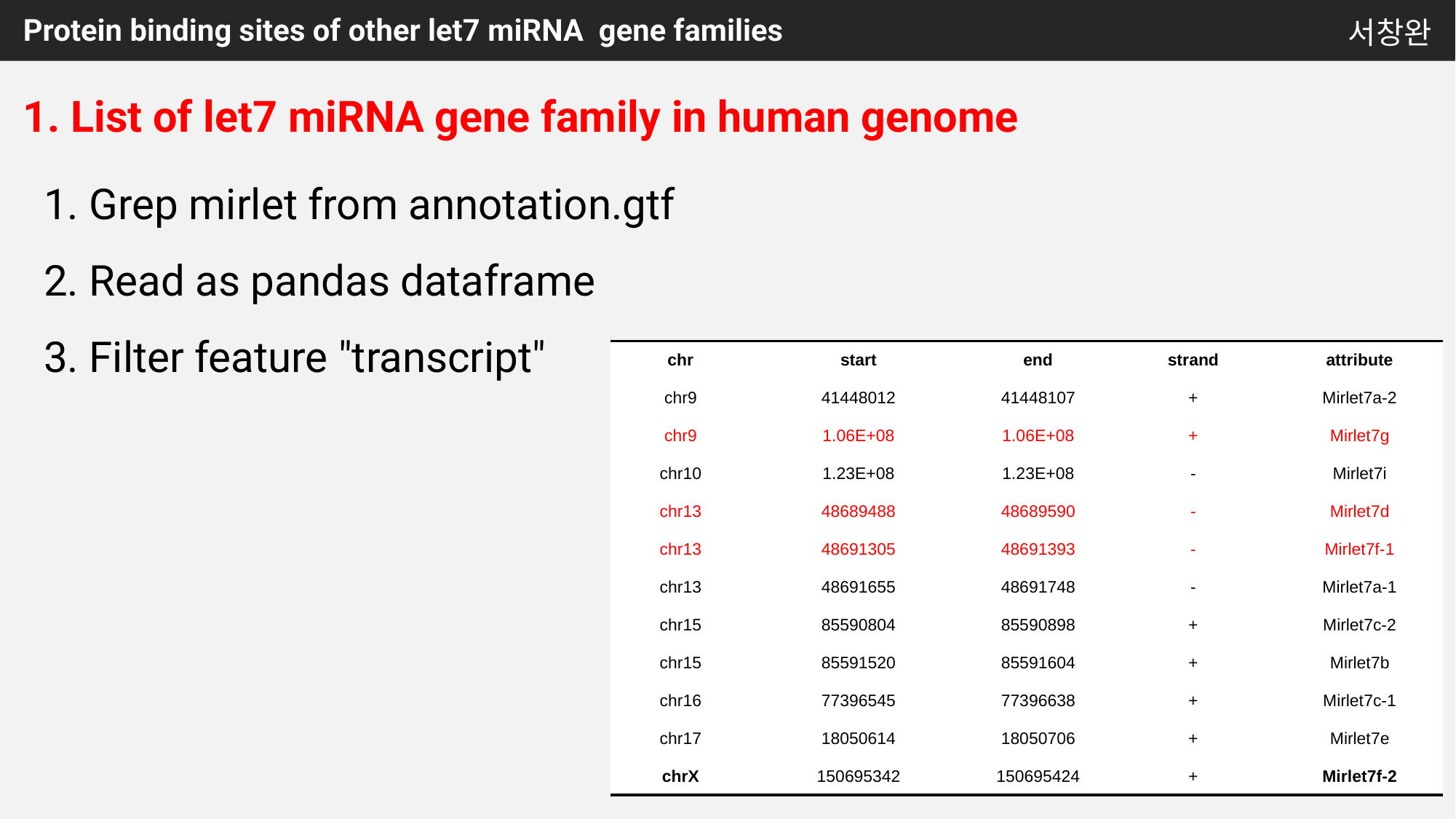

서창완
# Protein binding sites of other let7 miRNA  gene families
1. List of let7 miRNA gene family in human genome
1. Grep mirlet from annotation.gtf
2. Read as pandas dataframe
3. Filter feature "transcript"
| chr | start | end | strand | attribute |
| --- | --- | --- | --- | --- |
| chr9 | 41448012 | 41448107 | + | Mirlet7a-2 |
| chr9 | 1.06E+08 | 1.06E+08 | + | Mirlet7g |
| chr10 | 1.23E+08 | 1.23E+08 | - | Mirlet7i |
| chr13 | 48689488 | 48689590 | - | Mirlet7d |
| chr13 | 48691305 | 48691393 | - | Mirlet7f-1 |
| chr13 | 48691655 | 48691748 | - | Mirlet7a-1 |
| chr15 | 85590804 | 85590898 | + | Mirlet7c-2 |
| chr15 | 85591520 | 85591604 | + | Mirlet7b |
| chr16 | 77396545 | 77396638 | + | Mirlet7c-1 |
| chr17 | 18050614 | 18050706 | + | Mirlet7e |
| chrX | 150695342 | 150695424 | + | Mirlet7f-2 |